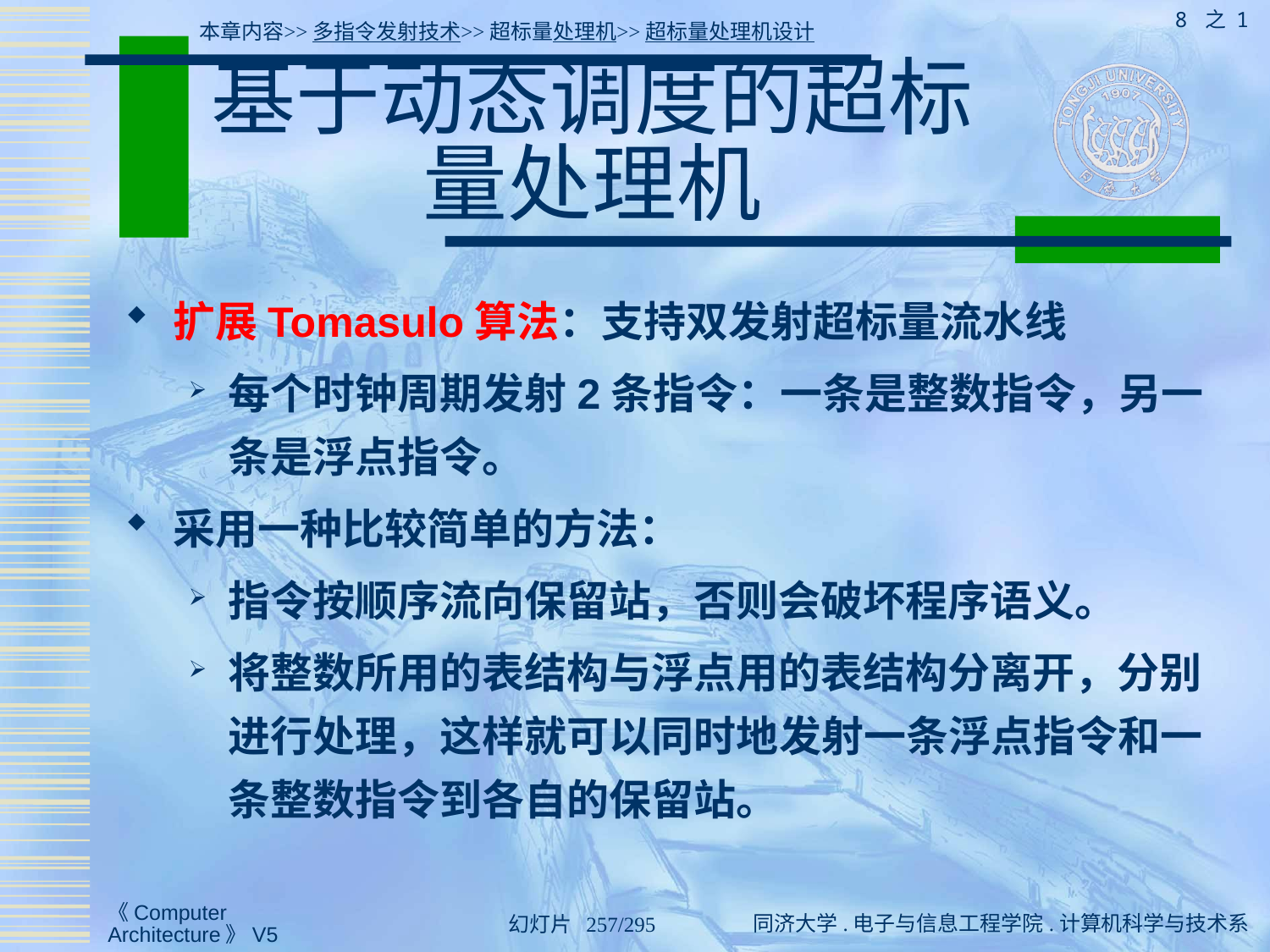

8 之 1
本章内容>>多指令发射技术>>超标量处理机>>超标量处理机设计
# 基于动态调度的超标量处理机
扩展Tomasulo算法：支持双发射超标量流水线
每个时钟周期发射2条指令：一条是整数指令，另一条是浮点指令。
采用一种比较简单的方法：
指令按顺序流向保留站，否则会破坏程序语义。
将整数所用的表结构与浮点用的表结构分离开，分别进行处理，这样就可以同时地发射一条浮点指令和一条整数指令到各自的保留站。